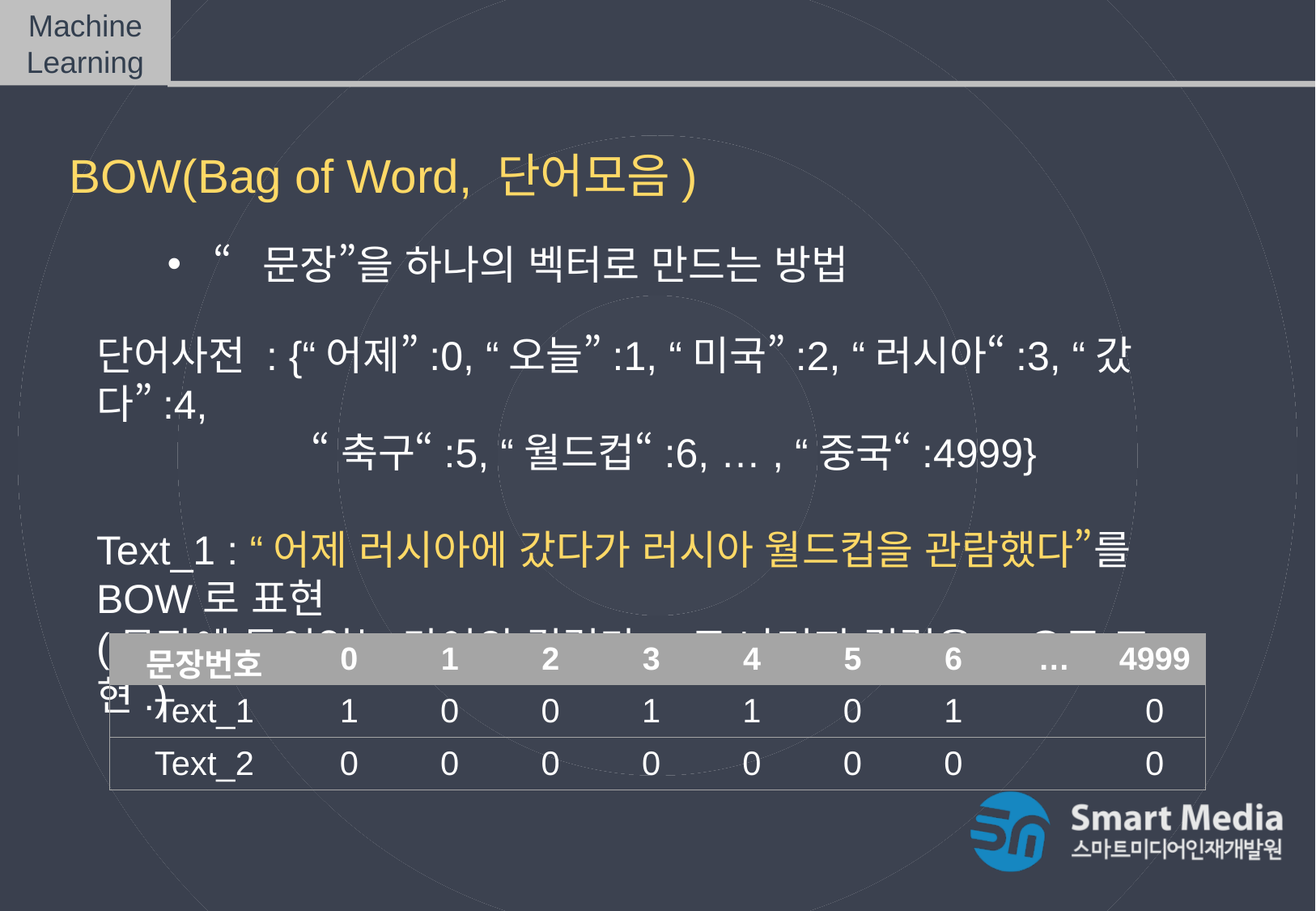

Machine Learning
텍스트마이닝(Text mining)

BOW(Bag of Word, 단어모음)
“문장”을 하나의 벡터로 만드는 방법
단어사전 : {“어제”:0, “오늘”:1, “미국”:2, “러시아“:3, “갔다”:4,
                   “축구“:5, “월드컵“:6, … , “중국“:4999}

Text_1 : “어제 러시아에 갔다가 러시아 월드컵을 관람했다”를 BOW로 표현
(문장에 들어있는 단어의 컬럼만 1로 나머지 컬럼은 0으로 표현.)
| 문장번호 | 0 | 1 | 2 | 3 | 4 | 5 | 6 | … | 4999 |
| --- | --- | --- | --- | --- | --- | --- | --- | --- | --- |
| Text\_1 | 1 | 0 | 0 | 1 | 1 | 0 | 1 |  | 0 |
| Text\_2 | 0 | 0 | 0 | 0 | 0 | 0 | 0 |  | 0 |